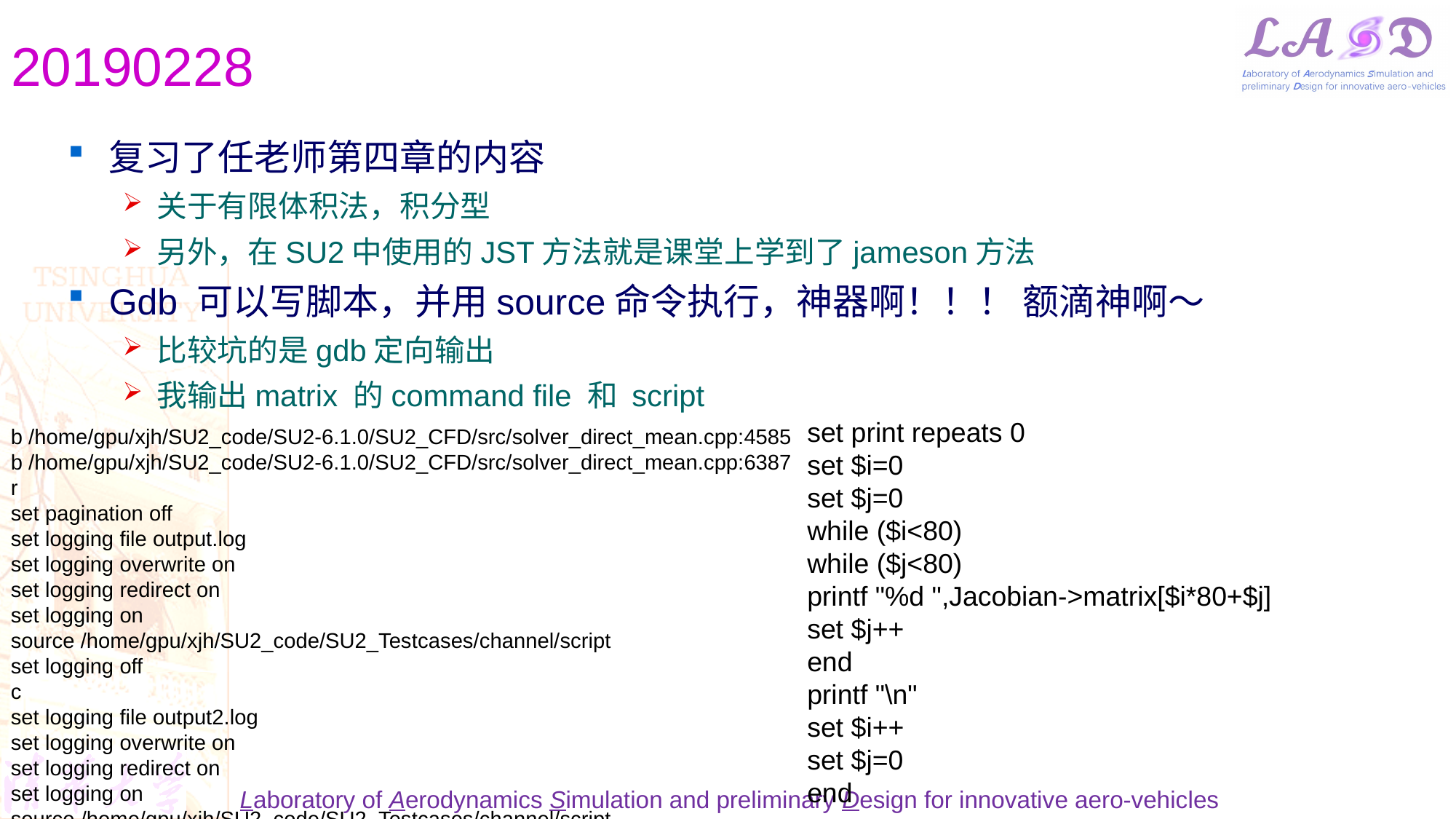

# 20190228
复习了任老师第四章的内容
关于有限体积法，积分型
另外，在SU2中使用的JST方法就是课堂上学到了jameson方法
Gdb 可以写脚本，并用source命令执行，神器啊！！！ 额滴神啊～
比较坑的是gdb定向输出
我输出matrix 的command file 和 script

set print repeats 0
set $i=0
set $j=0
while ($i<80)
while ($j<80)
printf "%d ",Jacobian->matrix[$i*80+$j]
set $j++
end
printf "\n"
set $i++
set $j=0
end
b /home/gpu/xjh/SU2_code/SU2-6.1.0/SU2_CFD/src/solver_direct_mean.cpp:4585
b /home/gpu/xjh/SU2_code/SU2-6.1.0/SU2_CFD/src/solver_direct_mean.cpp:6387
r
set pagination off
set logging file output.log
set logging overwrite on
set logging redirect on
set logging on
source /home/gpu/xjh/SU2_code/SU2_Testcases/channel/script
set logging off
c
set logging file output2.log
set logging overwrite on
set logging redirect on
set logging on
source /home/gpu/xjh/SU2_code/SU2_Testcases/channel/script
set logging off